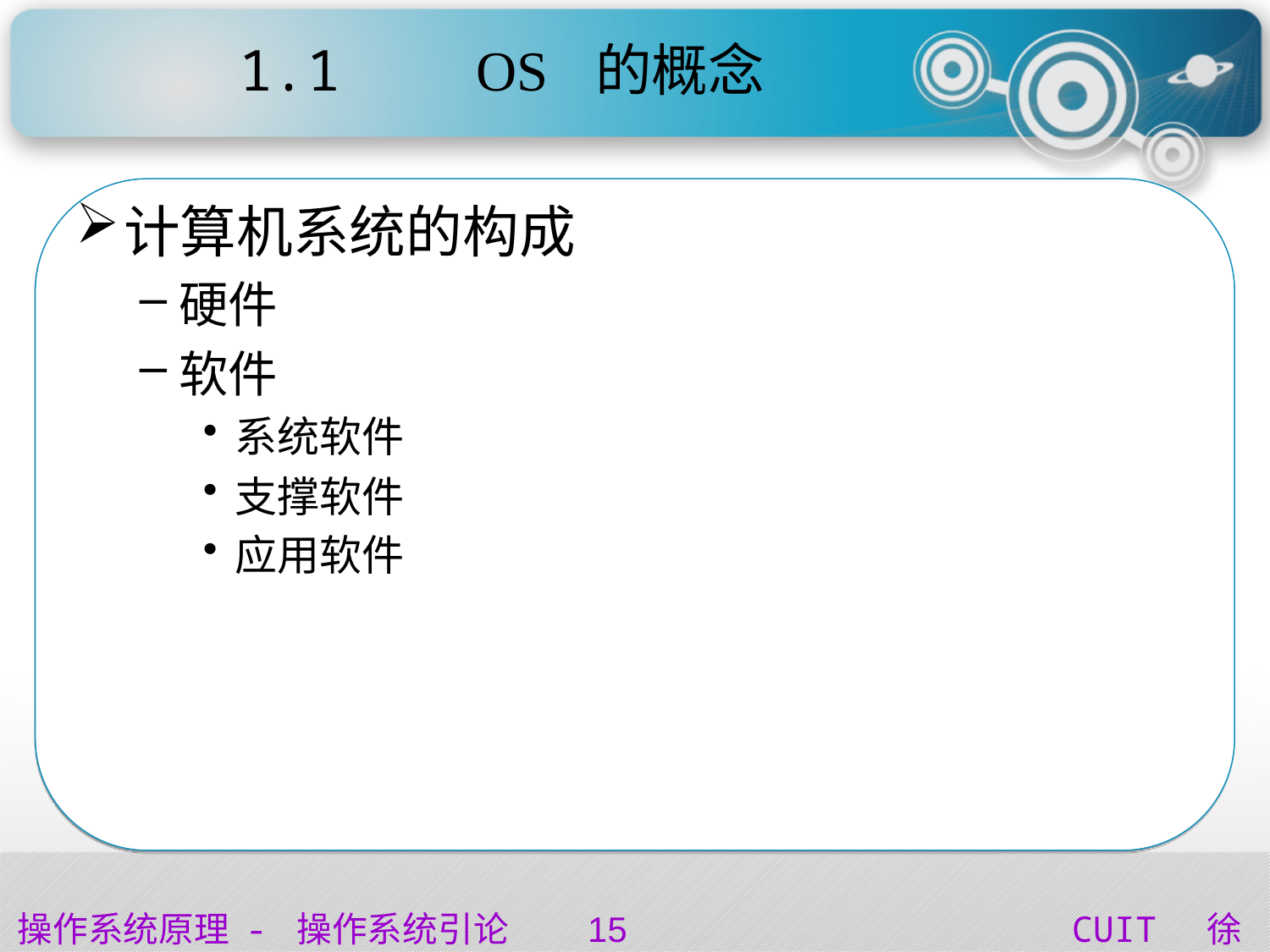

# 1.1    OS 的概念
计算机系统的构成
硬件
软件
系统软件
支撑软件
应用软件